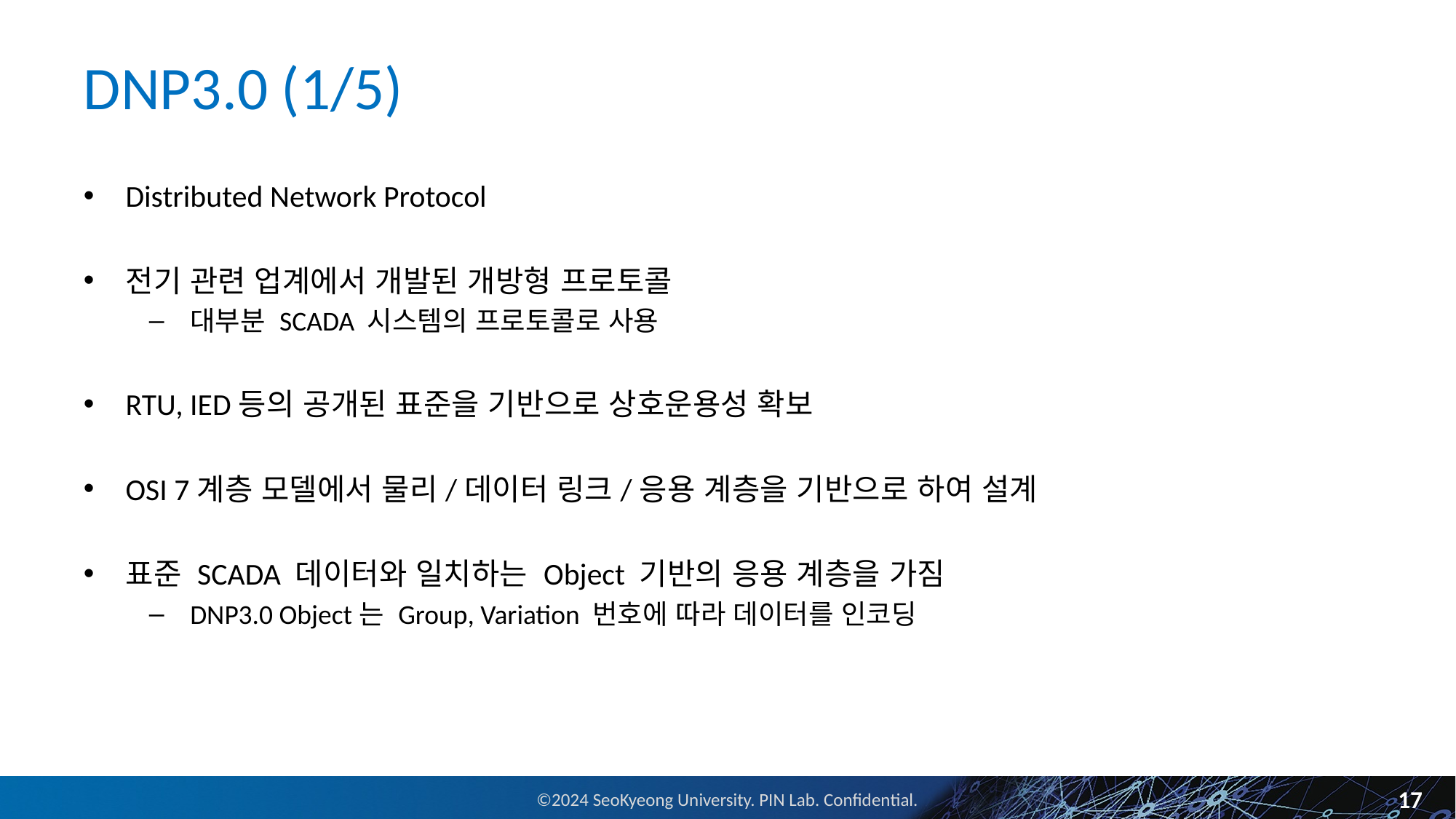

# DNP3.0 (1/5)
Distributed Network Protocol

전기 관련 업계에서 개발된 개방형 프로토콜
대부분 SCADA 시스템의 프로토콜로 사용

RTU, IED등의 공개된 표준을 기반으로 상호운용성 확보

OSI 7계층 모델에서 물리/데이터 링크/응용 계층을 기반으로 하여 설계

표준 SCADA 데이터와 일치하는 Object 기반의 응용 계층을 가짐
DNP3.0 Object는 Group, Variation 번호에 따라 데이터를 인코딩
17